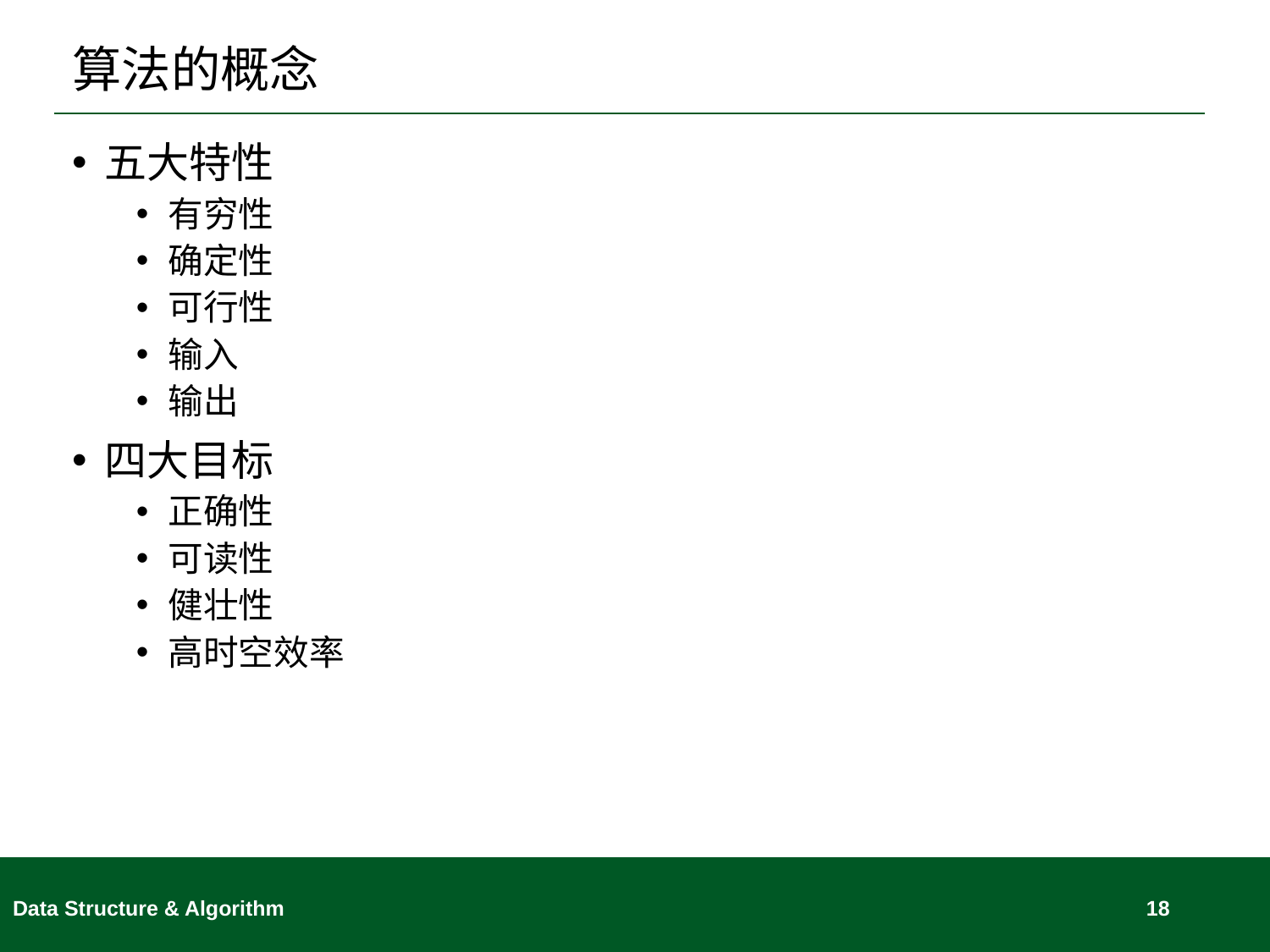

# 算法的概念
五大特性
有穷性
确定性
可行性
输入
输出
四大目标
正确性
可读性
健壮性
高时空效率
Data Structure & Algorithm
18